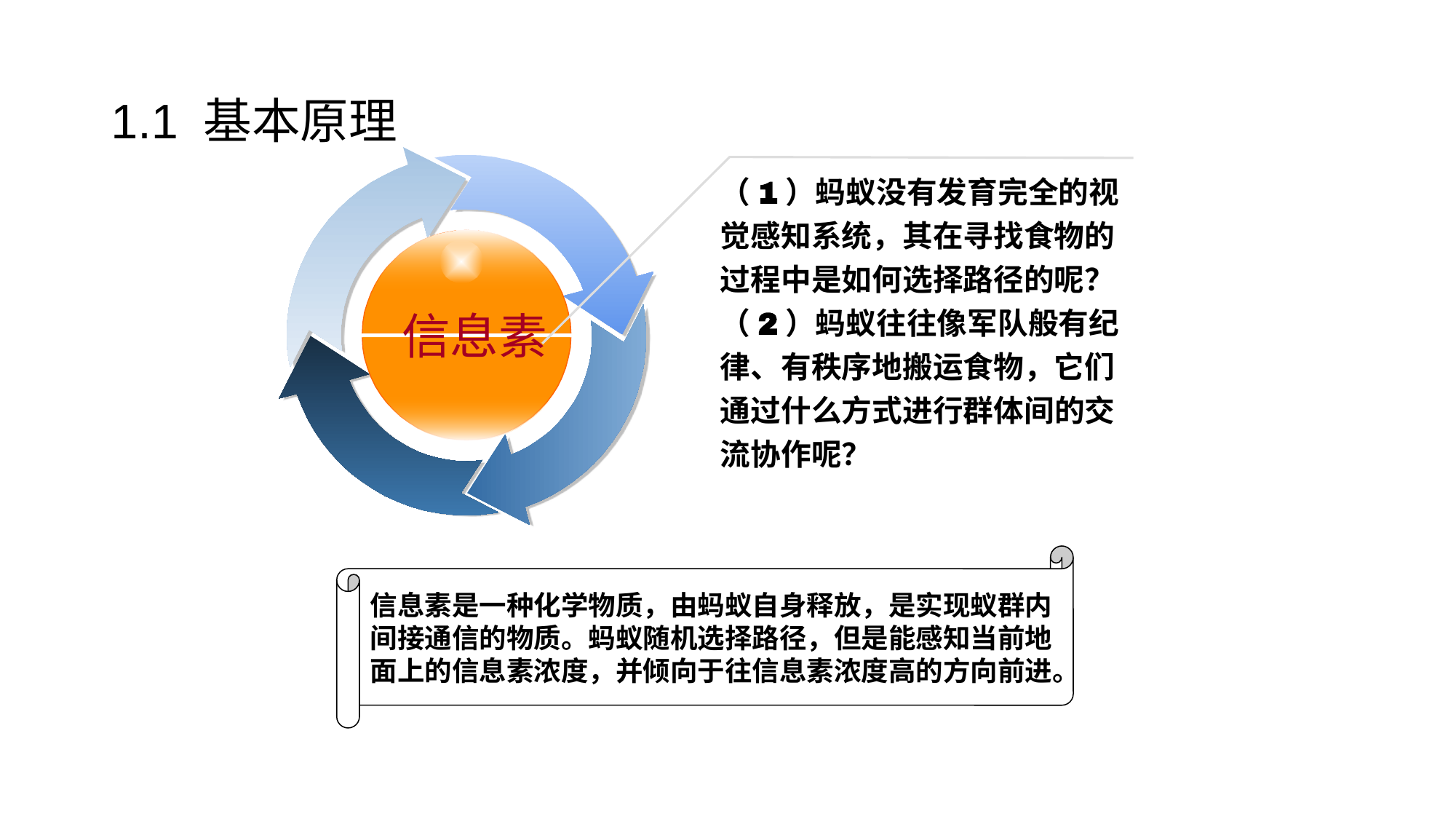

A

# 1.1 基本原理
（1）蚂蚁没有发育完全的视觉感知系统，其在寻找食物的过程中是如何选择路径的呢？
（2）蚂蚁往往像军队般有纪律、有秩序地搬运食物，它们通过什么方式进行群体间的交流协作呢？

信息素

信息素是一种化学物质，由蚂蚁自身释放，是实现蚁群内
间接通信的物质。蚂蚁随机选择路径，但是能感知当前地
面上的信息素浓度，并倾向于往信息素浓度高的方向前进。